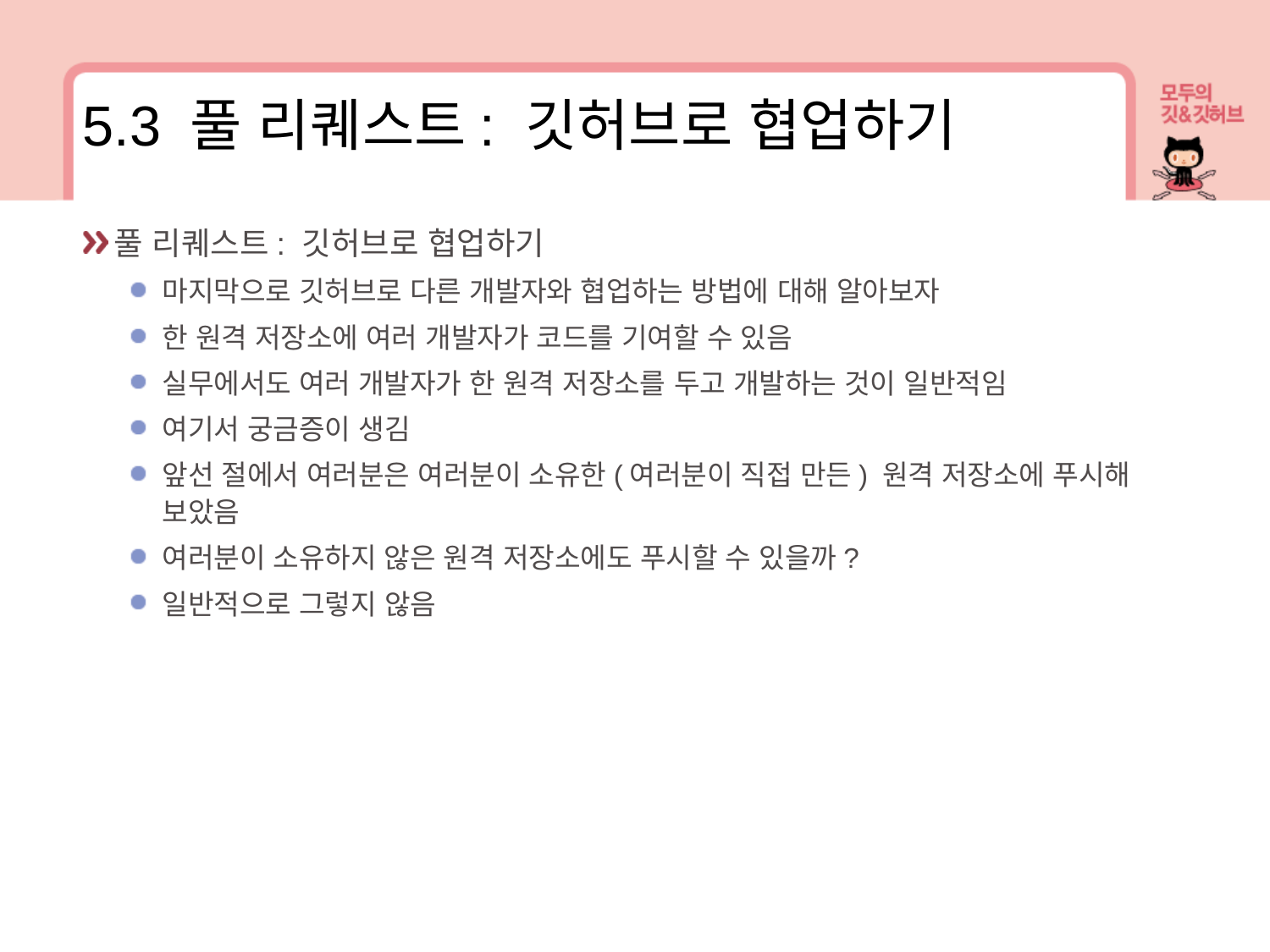

5.3 풀 리퀘스트: 깃허브로 협업하기
풀 리퀘스트: 깃허브로 협업하기
마지막으로 깃허브로 다른 개발자와 협업하는 방법에 대해 알아보자
한 원격 저장소에 여러 개발자가 코드를 기여할 수 있음
실무에서도 여러 개발자가 한 원격 저장소를 두고 개발하는 것이 일반적임
여기서 궁금증이 생김
앞선 절에서 여러분은 여러분이 소유한(여러분이 직접 만든) 원격 저장소에 푸시해 보았음
여러분이 소유하지 않은 원격 저장소에도 푸시할 수 있을까?
일반적으로 그렇지 않음